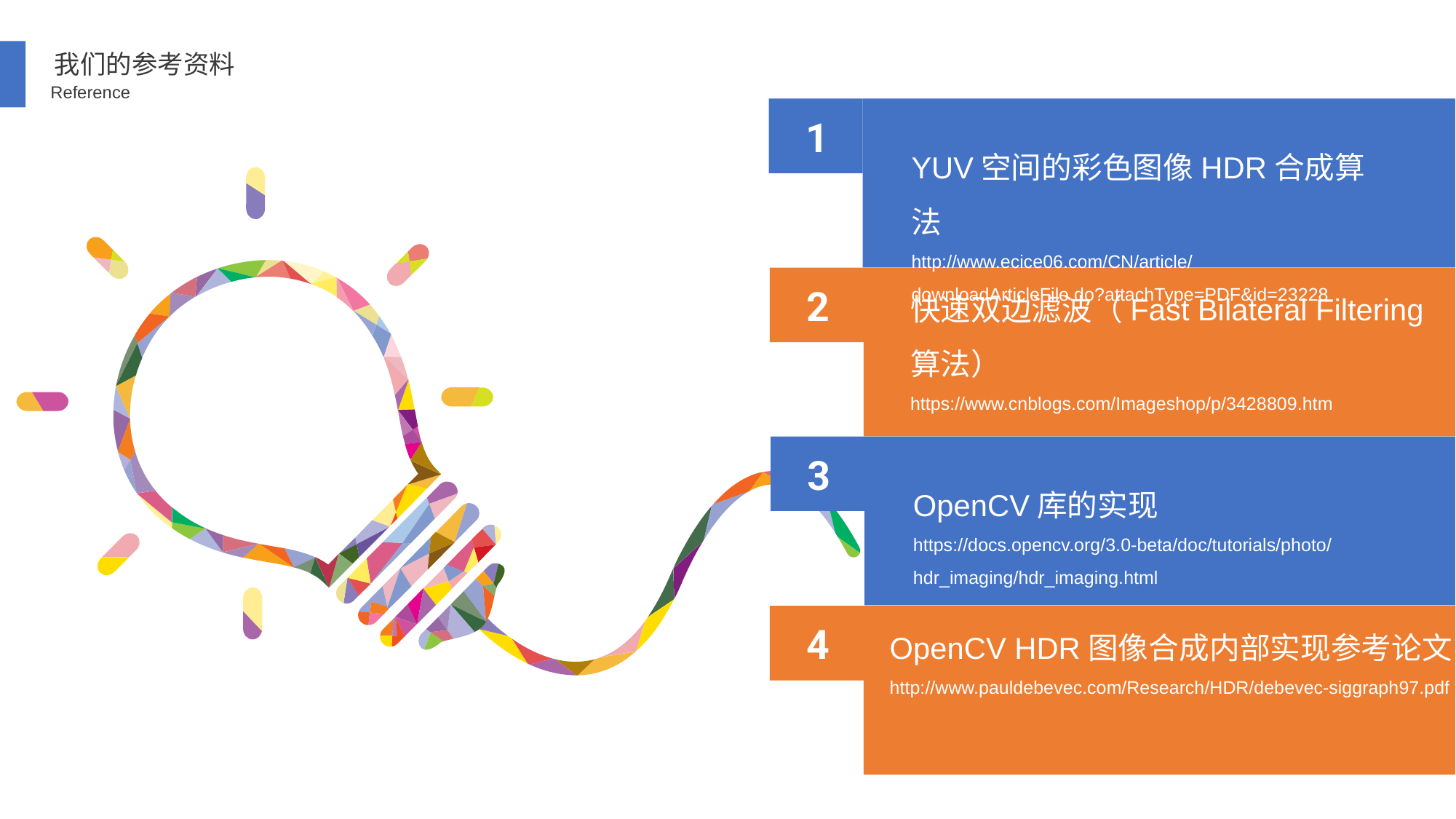

我们的参考资料
Reference

1
YUV空间的彩色图像HDR合成算法
http://www.ecice06.com/CN/article/downloadArticleFile.do?attachType=PDF&id=23228

快速双边滤波（Fast Bilateral Filtering 算法）
https://www.cnblogs.com/Imageshop/p/3428809.htm

2

3
OpenCV库的实现
https://docs.opencv.org/3.0-beta/doc/tutorials/photo/hdr_imaging/hdr_imaging.html
OpenCV HDR图像合成内部实现参考论文
http://www.pauldebevec.com/Research/HDR/debevec-siggraph97.pdf

4